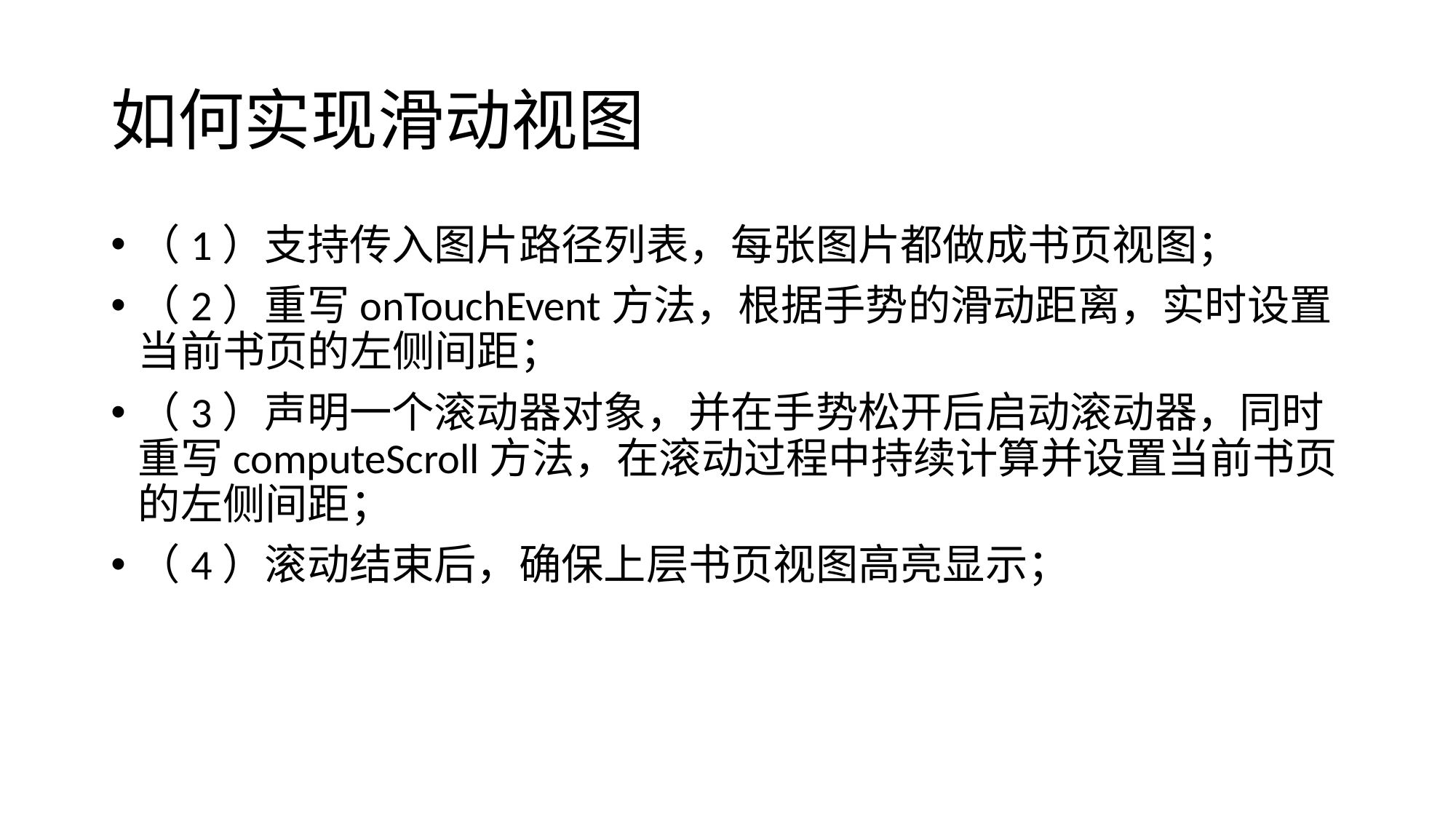

# 如何实现滑动视图
（1）支持传入图片路径列表，每张图片都做成书页视图；
（2）重写onTouchEvent方法，根据手势的滑动距离，实时设置当前书页的左侧间距；
（3）声明一个滚动器对象，并在手势松开后启动滚动器，同时重写computeScroll方法，在滚动过程中持续计算并设置当前书页的左侧间距；
（4）滚动结束后，确保上层书页视图高亮显示；